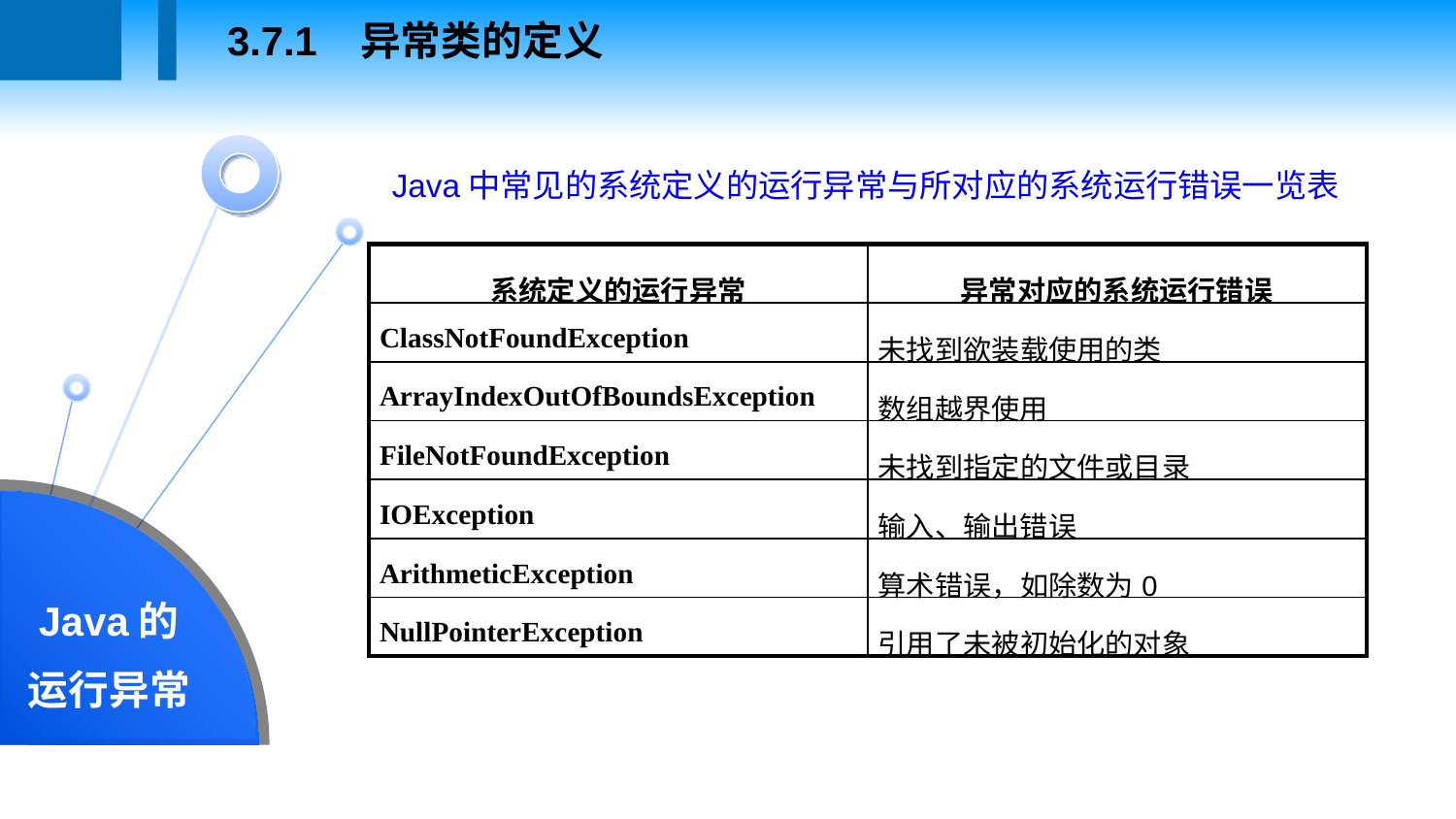

3.7.1   异常类的定义

Java的
运行异常
Java中常见的系统定义的运行异常与所对应的系统运行错误一览表

| 系统定义的运行异常 | 异常对应的系统运行错误 |
| --- | --- |
| ClassNotFoundException | 未找到欲装载使用的类 |
| ArrayIndexOutOfBoundsException | 数组越界使用 |
| FileNotFoundException | 未找到指定的文件或目录 |
| IOException | 输入、输出错误 |
| ArithmeticException | 算术错误，如除数为0 |
| NullPointerException | 引用了未被初始化的对象 |